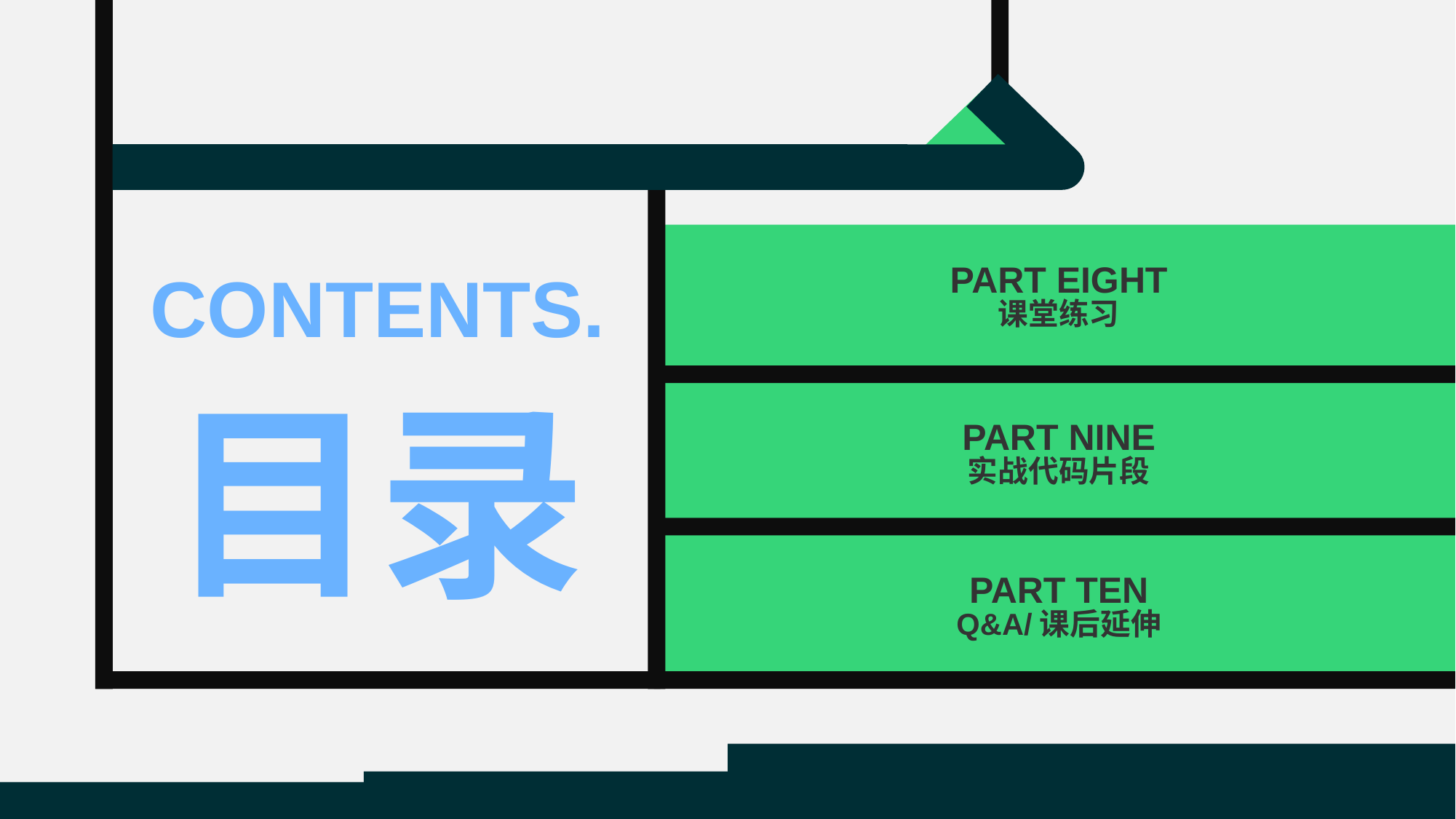

PART EIGHT
CONTENTS.
课堂练习

目录

PART NINE

实战代码片段

PART TEN
Q&A/课后延伸